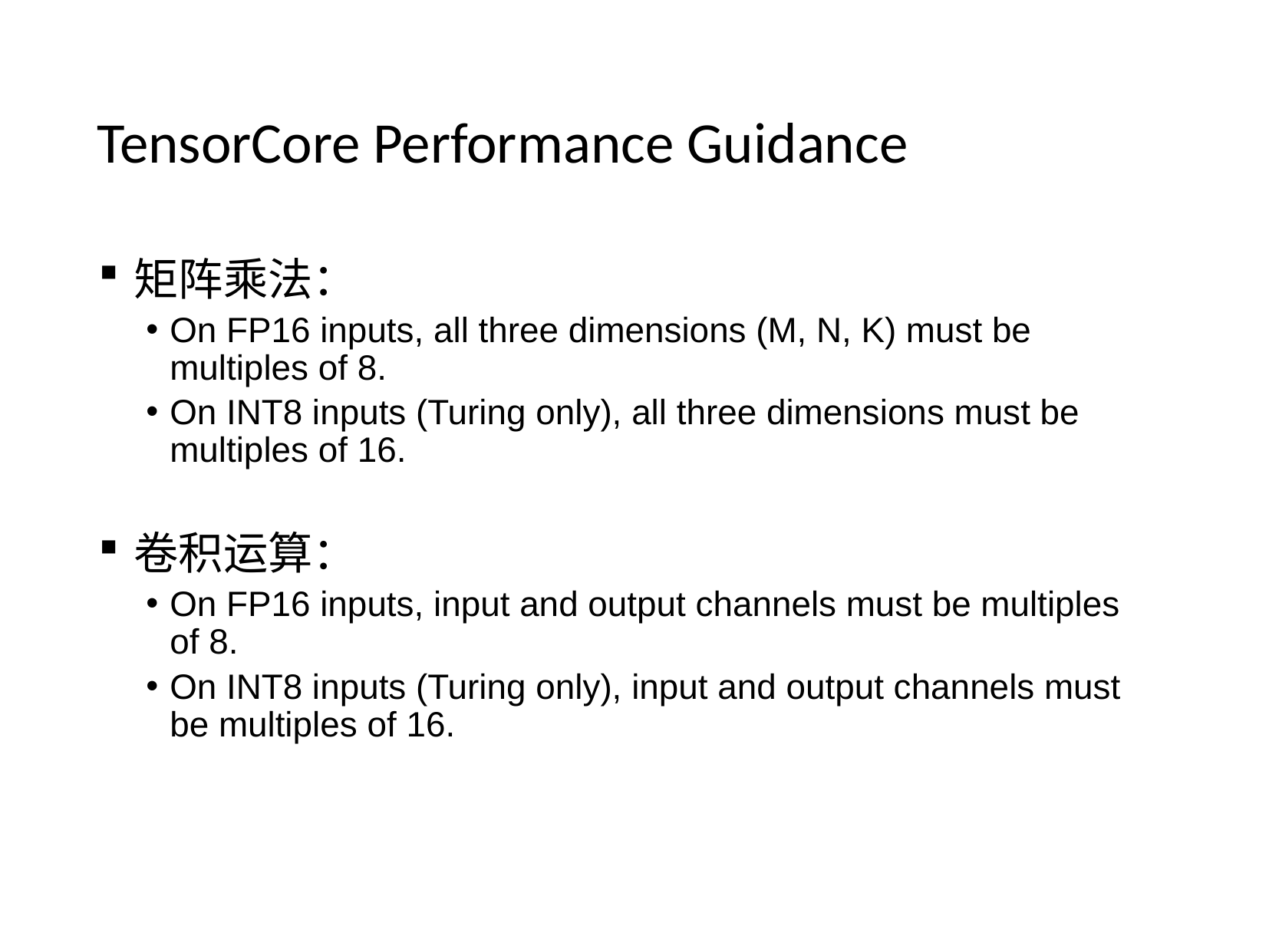

# TensorCore Performance Guidance
矩阵乘法：
On FP16 inputs, all three dimensions (M, N, K) must be multiples of 8.
On INT8 inputs (Turing only), all three dimensions must be multiples of 16.

卷积运算：
On FP16 inputs, input and output channels must be multiples of 8.
On INT8 inputs (Turing only), input and output channels must be multiples of 16.